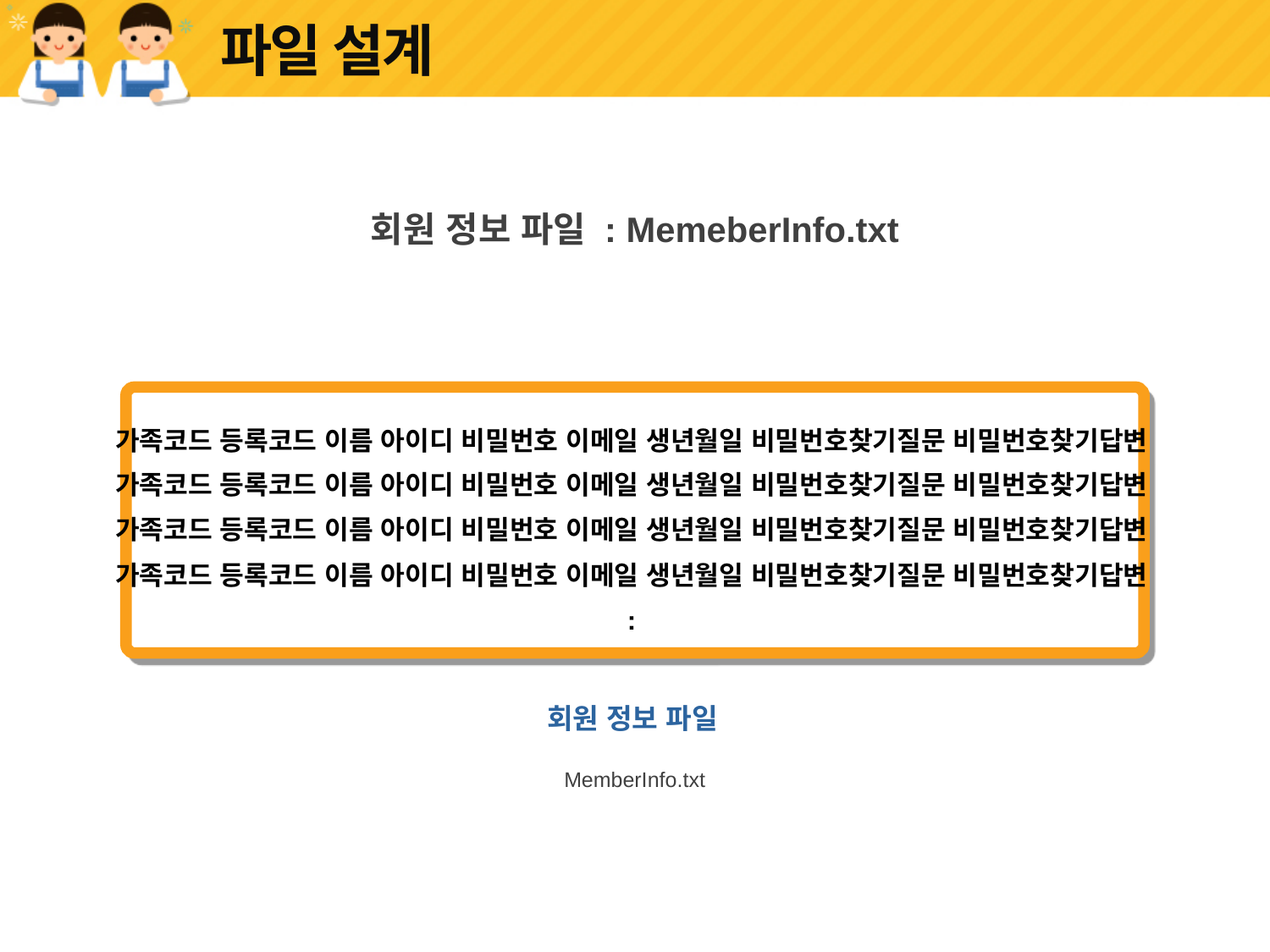

# 파일 설계
회원 정보 파일 : MemeberInfo.txt

가족코드 등록코드 이름 아이디 비밀번호 이메일 생년월일 비밀번호찾기질문 비밀번호찾기답변
가족코드 등록코드 이름 아이디 비밀번호 이메일 생년월일 비밀번호찾기질문 비밀번호찾기답변
가족코드 등록코드 이름 아이디 비밀번호 이메일 생년월일 비밀번호찾기질문 비밀번호찾기답변
가족코드 등록코드 이름 아이디 비밀번호 이메일 생년월일 비밀번호찾기질문 비밀번호찾기답변
:
회원 정보 파일
MemberInfo.txt